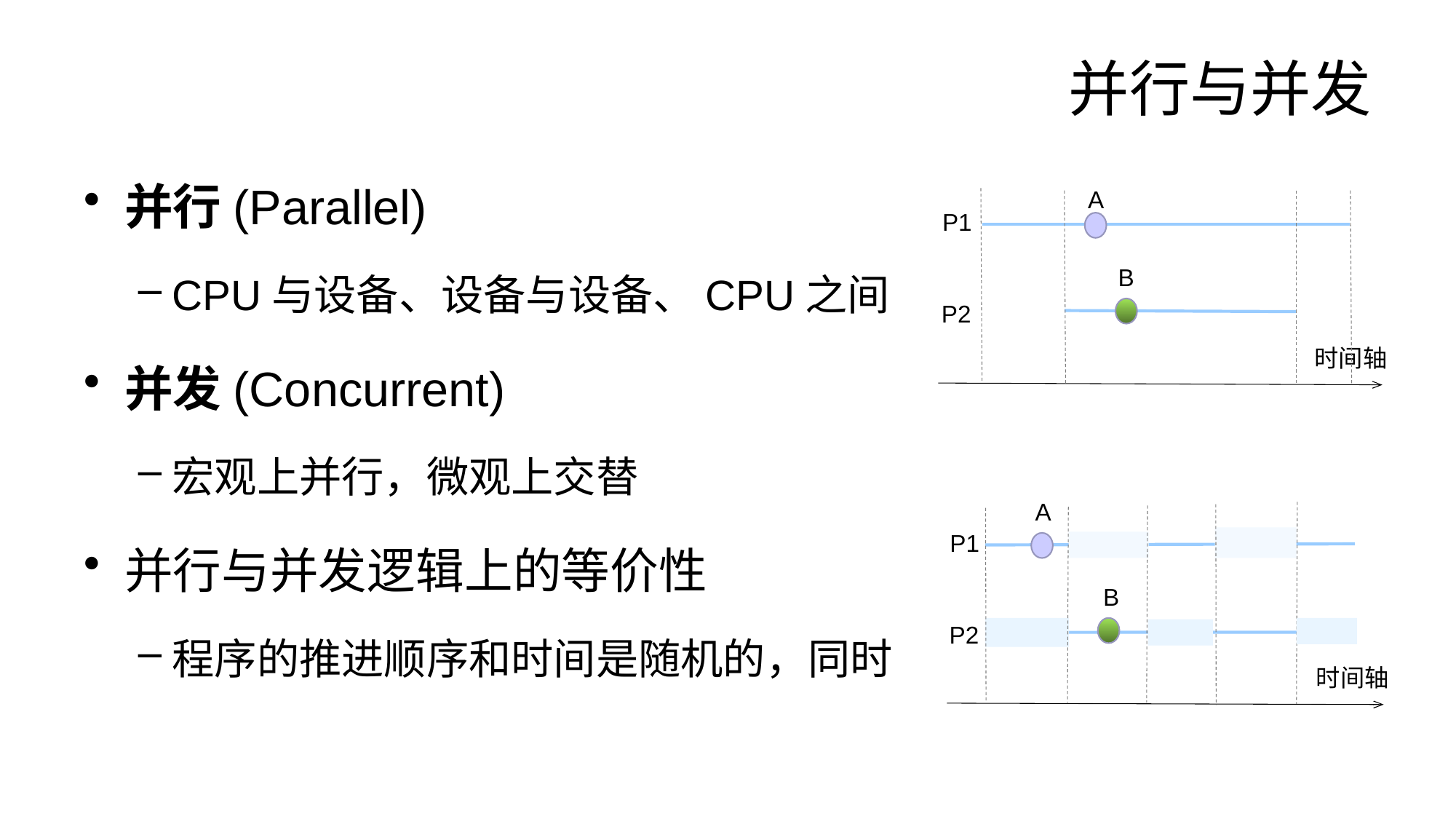

# 并行与并发
并行(Parallel)
CPU与设备、设备与设备、CPU之间
并发(Concurrent)
宏观上并行，微观上交替
并行与并发逻辑上的等价性
程序的推进顺序和时间是随机的，同时
A
P1

B
P2

时间轴
A
P1

B
P2

时间轴